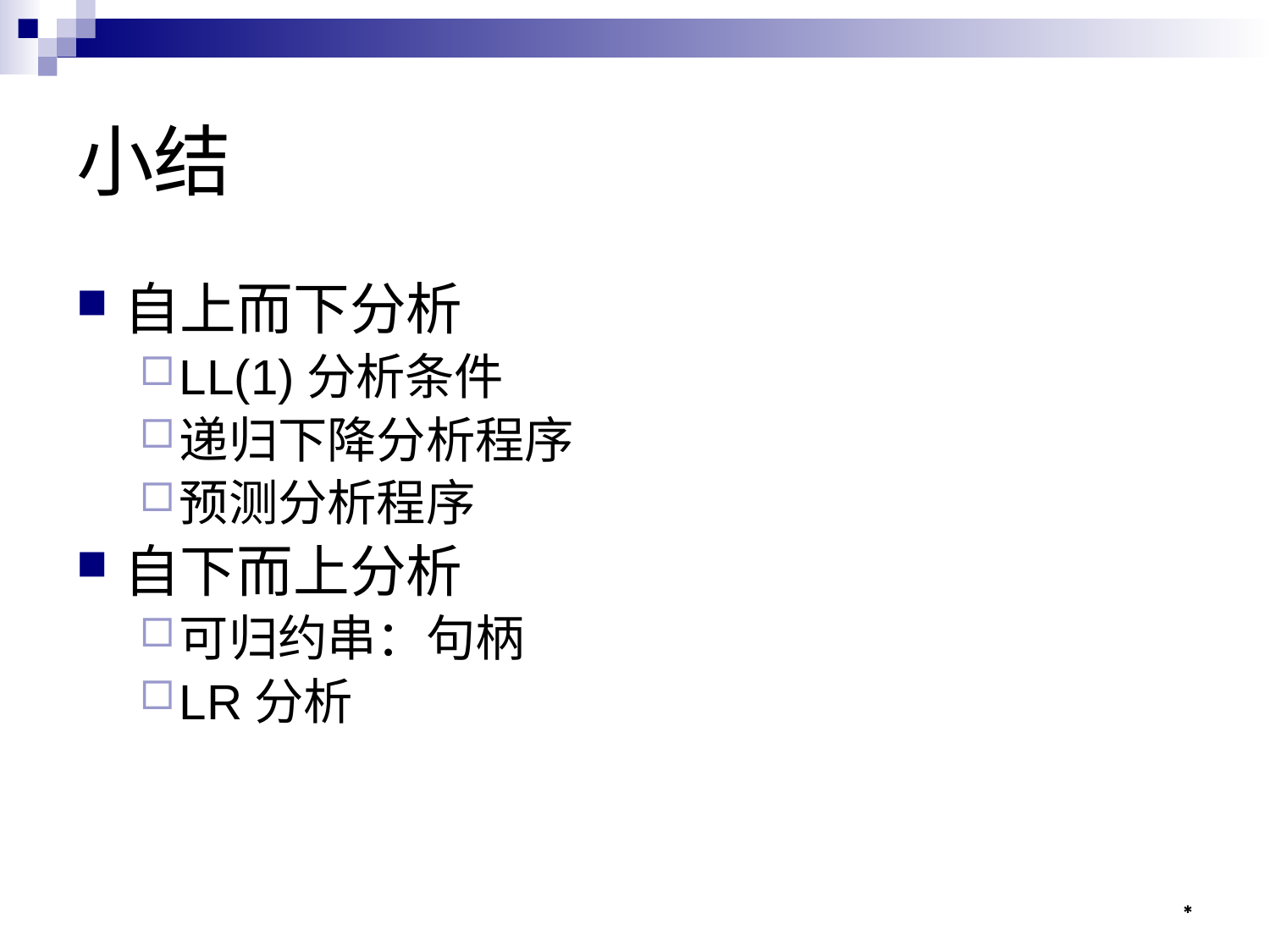

# 小结
自上而下分析
LL(1)分析条件
递归下降分析程序
预测分析程序
自下而上分析
可归约串：句柄
LR分析
*